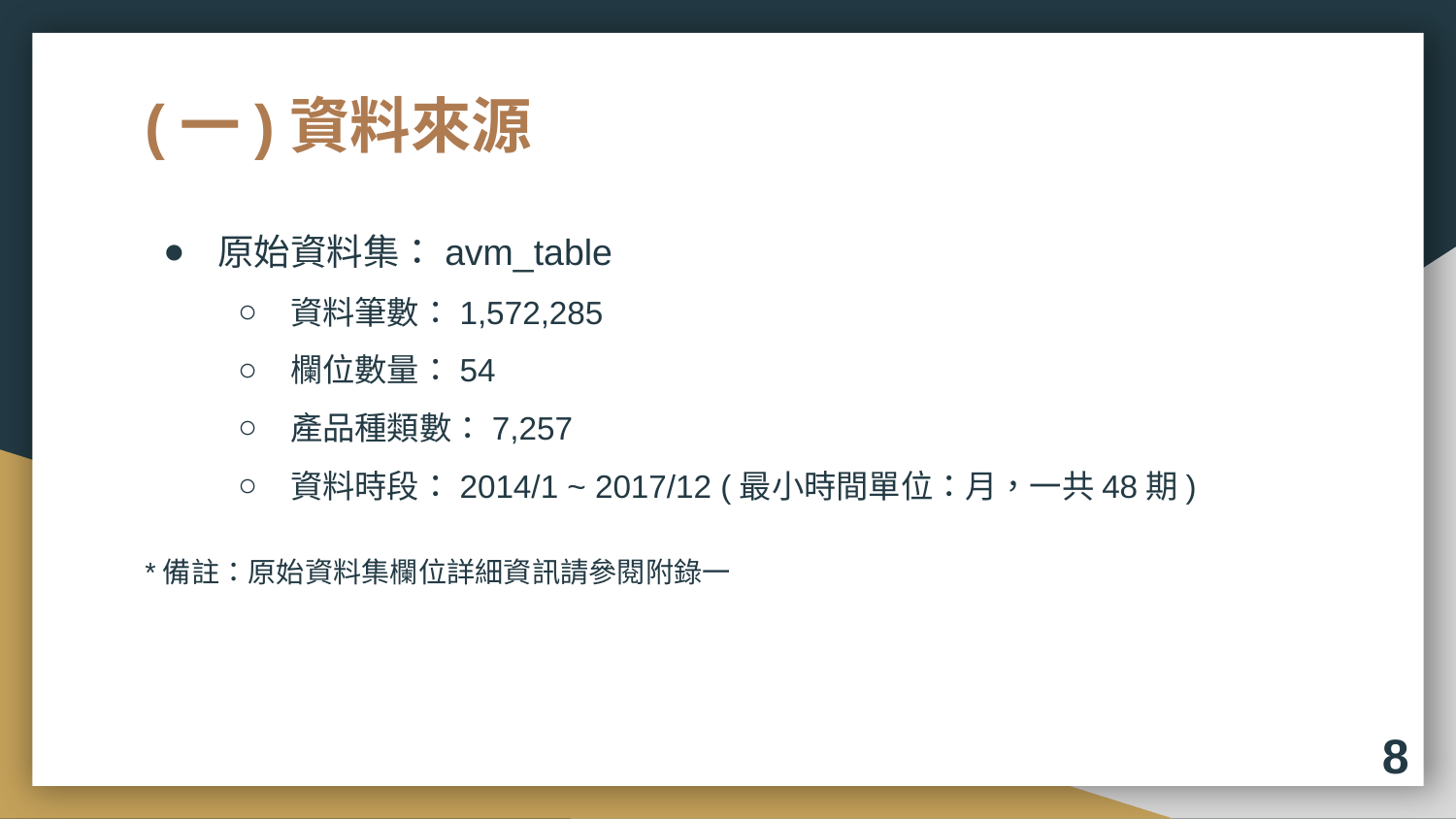

# (一)資料來源
原始資料集：avm_table
資料筆數：1,572,285
欄位數量：54
產品種類數：7,257
資料時段：2014/1 ~ 2017/12 (最小時間單位：月，一共48期)
*備註：原始資料集欄位詳細資訊請參閱附錄一
8